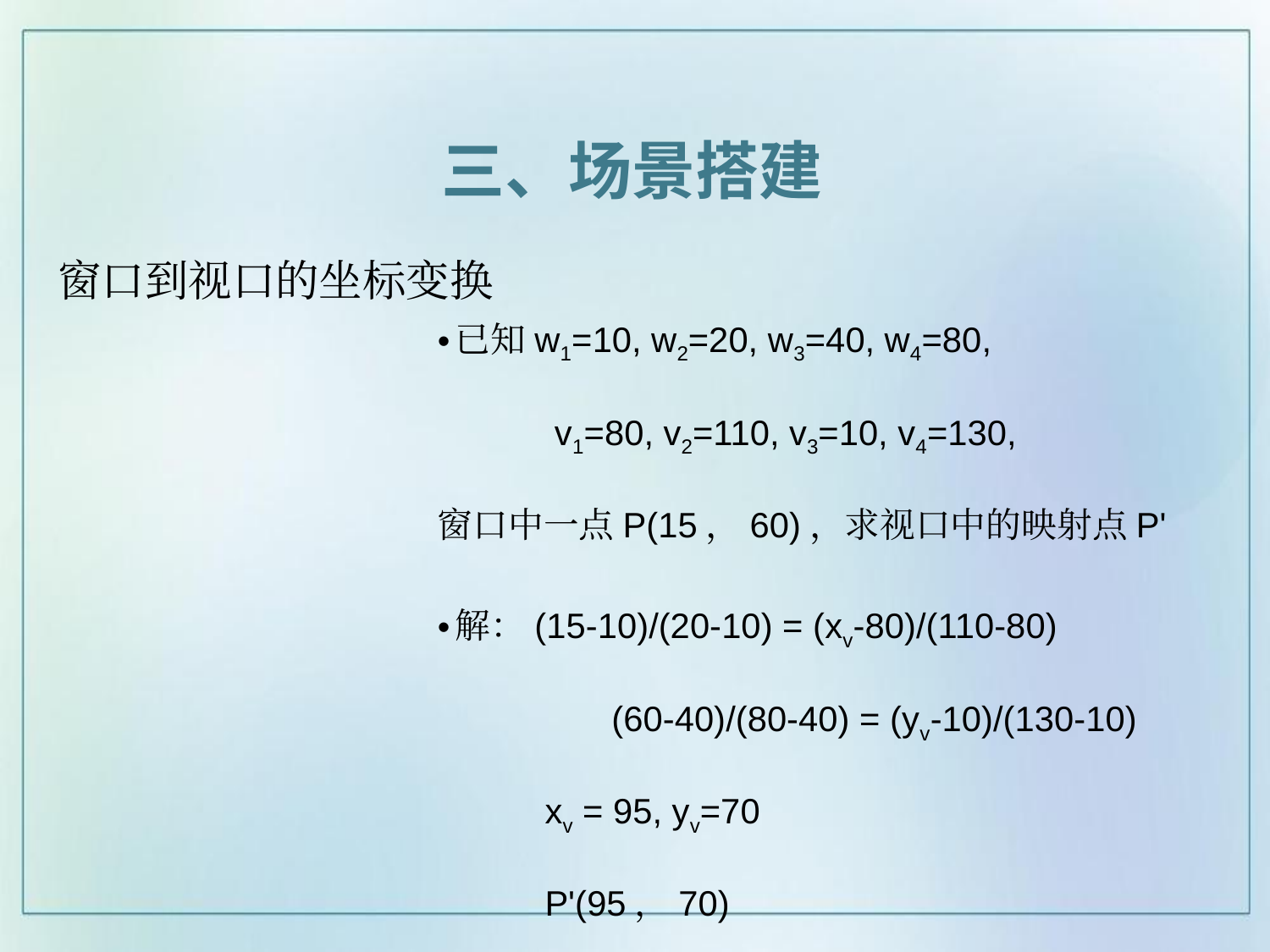

三、场景搭建
# 窗口到视口的坐标变换
已知w1=10, w2=20, w3=40, w4=80,
            v1=80, v2=110, v3=10, v4=130,
窗口中一点P(15，60)，求视口中的映射点P'
解：(15-10)/(20-10) = (xv-80)/(110-80)
		   (60-40)/(80-40) = (yv-10)/(130-10)
           xv = 95, yv=70
           P'(95，70)